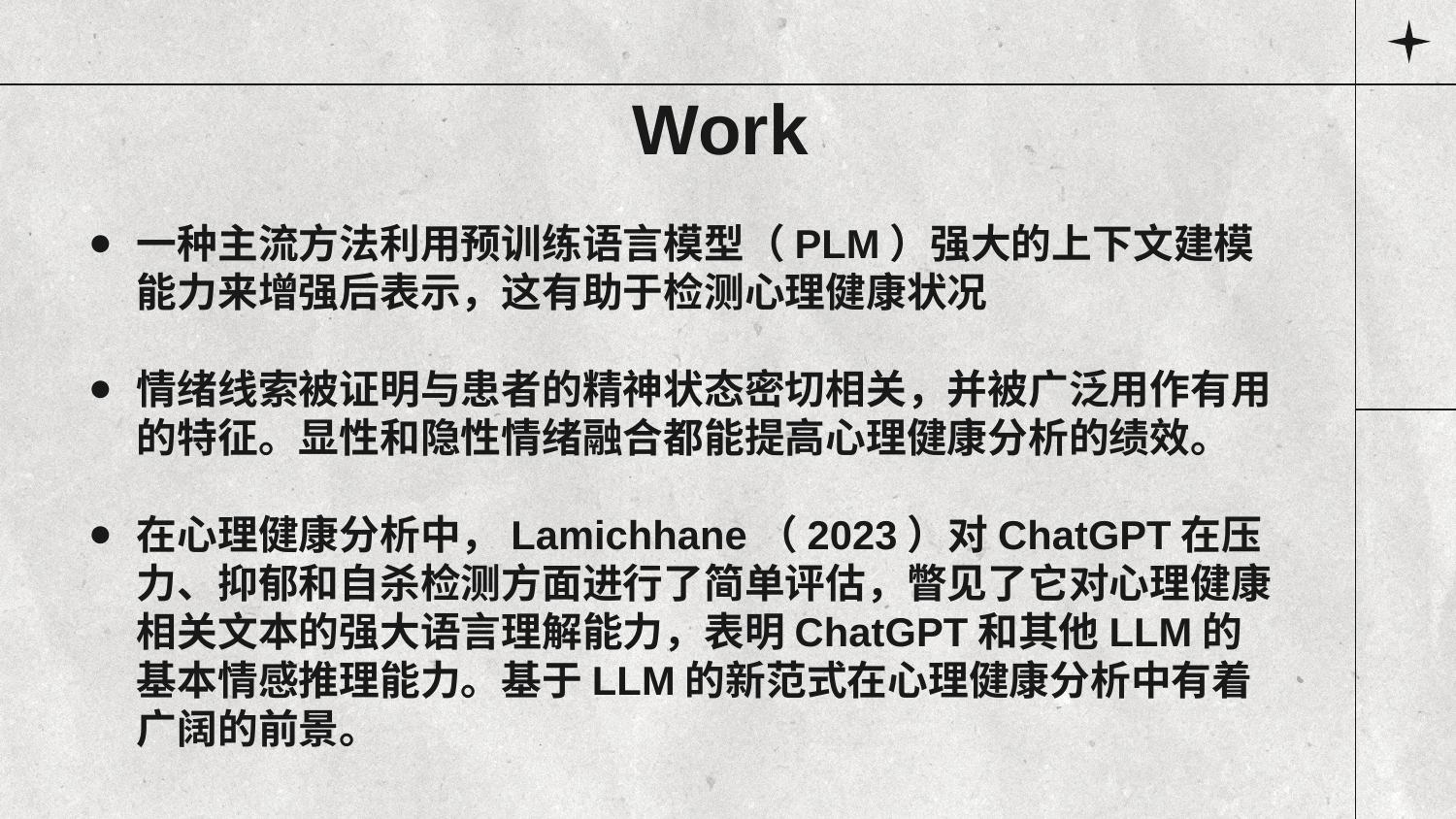

# Work
一种主流方法利用预训练语言模型（PLM）强大的上下文建模能力来增强后表示，这有助于检测心理健康状况

情绪线索被证明与患者的精神状态密切相关，并被广泛用作有用的特征。显性和隐性情绪融合都能提高心理健康分析的绩效。

在心理健康分析中，Lamichhane（2023）对ChatGPT在压力、抑郁和自杀检测方面进行了简单评估，瞥见了它对心理健康相关文本的强大语言理解能力，表明ChatGPT和其他LLM的基本情感推理能力。基于LLM的新范式在心理健康分析中有着广阔的前景。